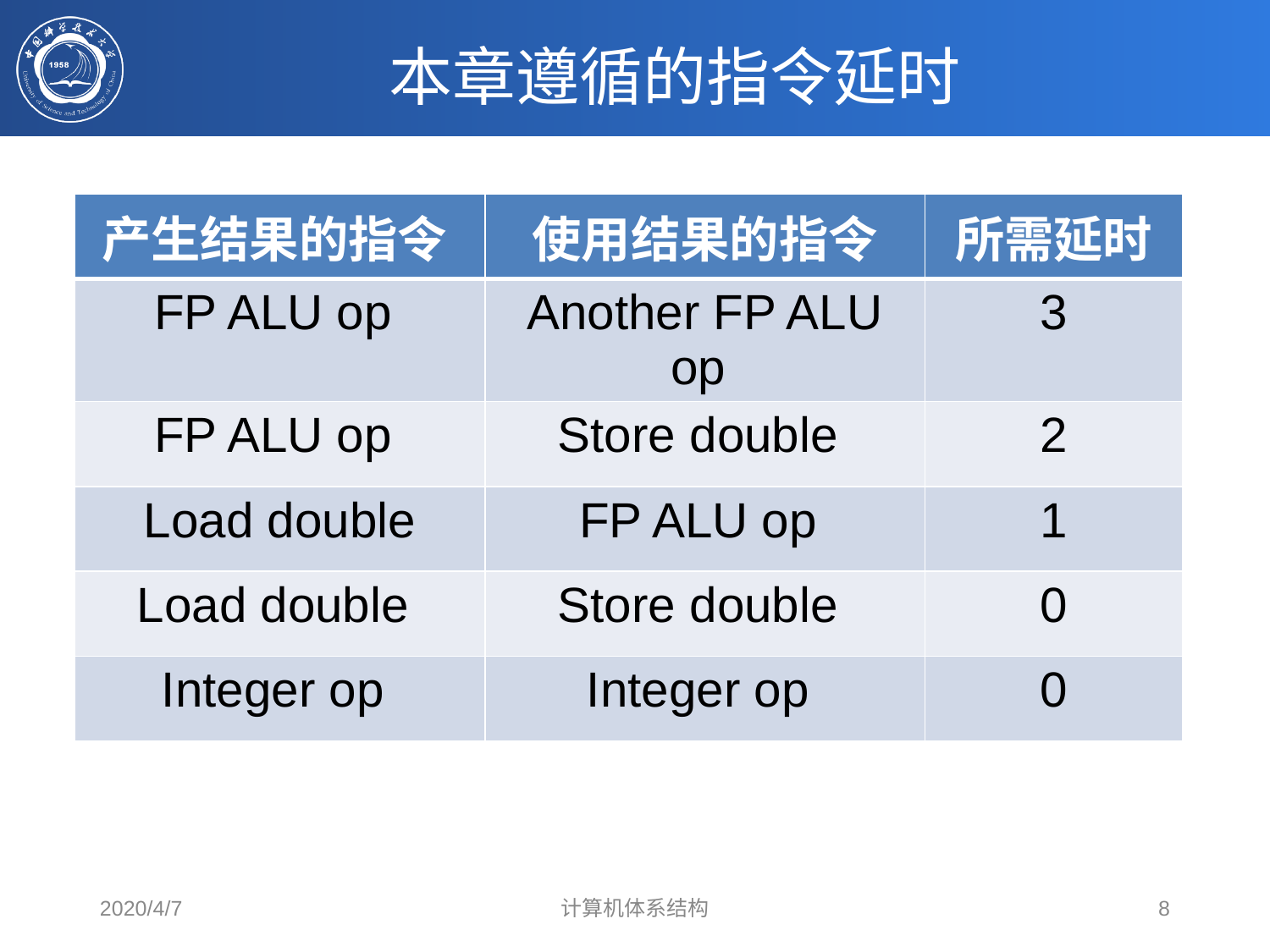

# 本章遵循的指令延时

| 产生结果的指令 | 使用结果的指令 | 所需延时 |
| --- | --- | --- |
| FP ALU op | Another FP ALU op | 3 |
| FP ALU op | Store double | 2 |
| Load double | FP ALU op | 1 |
| Load double | Store double | 0 |
| Integer op | Integer op | 0 |
2020/4/7
计算机体系结构
8